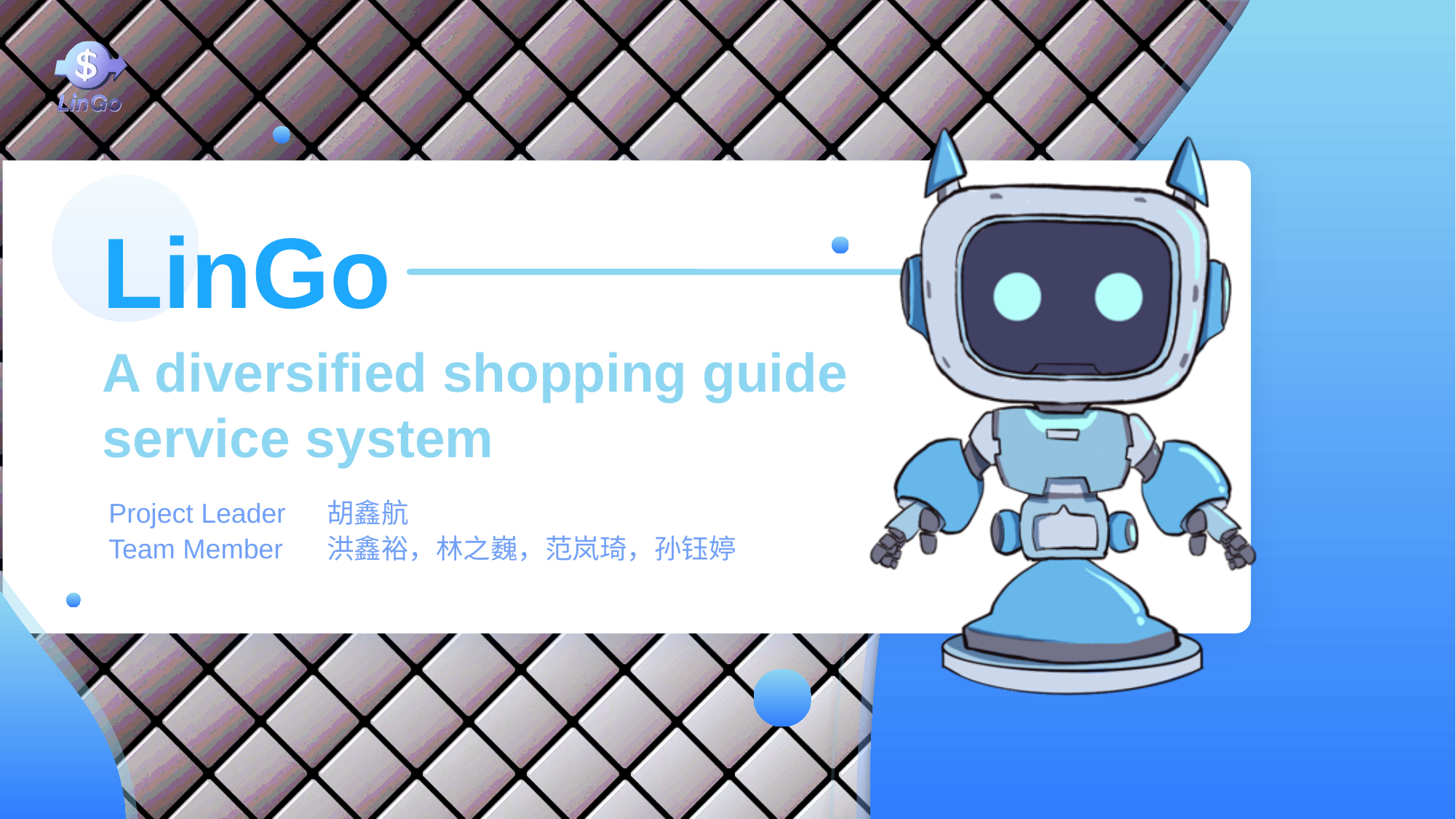

LinGo
A diversified shopping guide service system

Project Leader	胡鑫航
Team Member	洪鑫裕，林之巍，范岚琦，孙钰婷